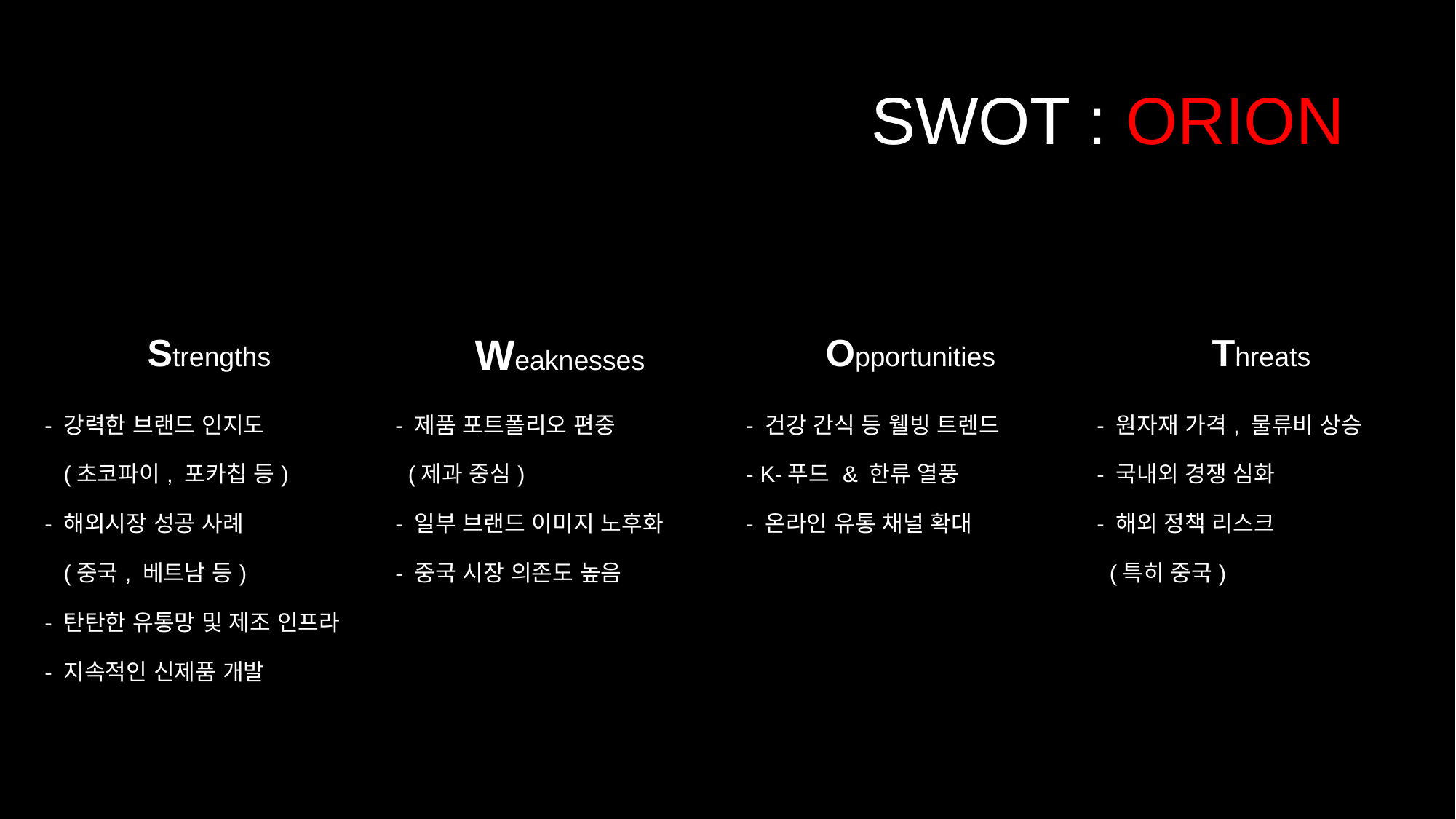

# SWOT : ORION
| Strengths | Weaknesses | Opportunities | Threats |
| --- | --- | --- | --- |
| - 강력한 브랜드 인지도 (초코파이, 포카칩 등) - 해외시장 성공 사례 (중국, 베트남 등) - 탄탄한 유통망 및 제조 인프라 - 지속적인 신제품 개발 | - 제품 포트폴리오 편중 (제과 중심) - 일부 브랜드 이미지 노후화 - 중국 시장 의존도 높음 | - 건강 간식 등 웰빙 트렌드 - K-푸드 & 한류 열풍 - 온라인 유통 채널 확대 | - 원자재 가격, 물류비 상승 - 국내외 경쟁 심화 - 해외 정책 리스크 (특히 중국) |